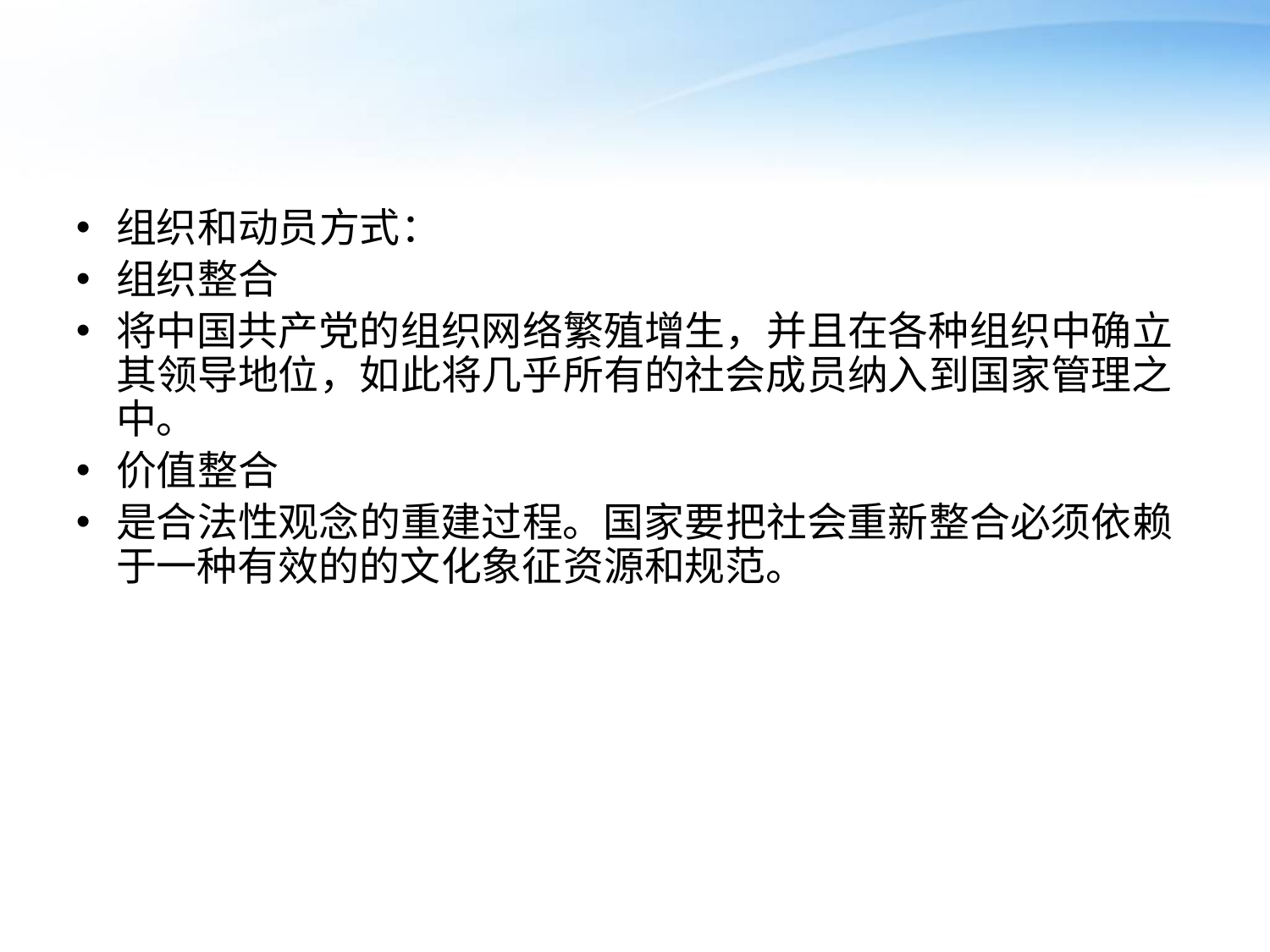

#
组织和动员方式：
组织整合
将中国共产党的组织网络繁殖增生，并且在各种组织中确立其领导地位，如此将几乎所有的社会成员纳入到国家管理之中。
价值整合
是合法性观念的重建过程。国家要把社会重新整合必须依赖于一种有效的的文化象征资源和规范。